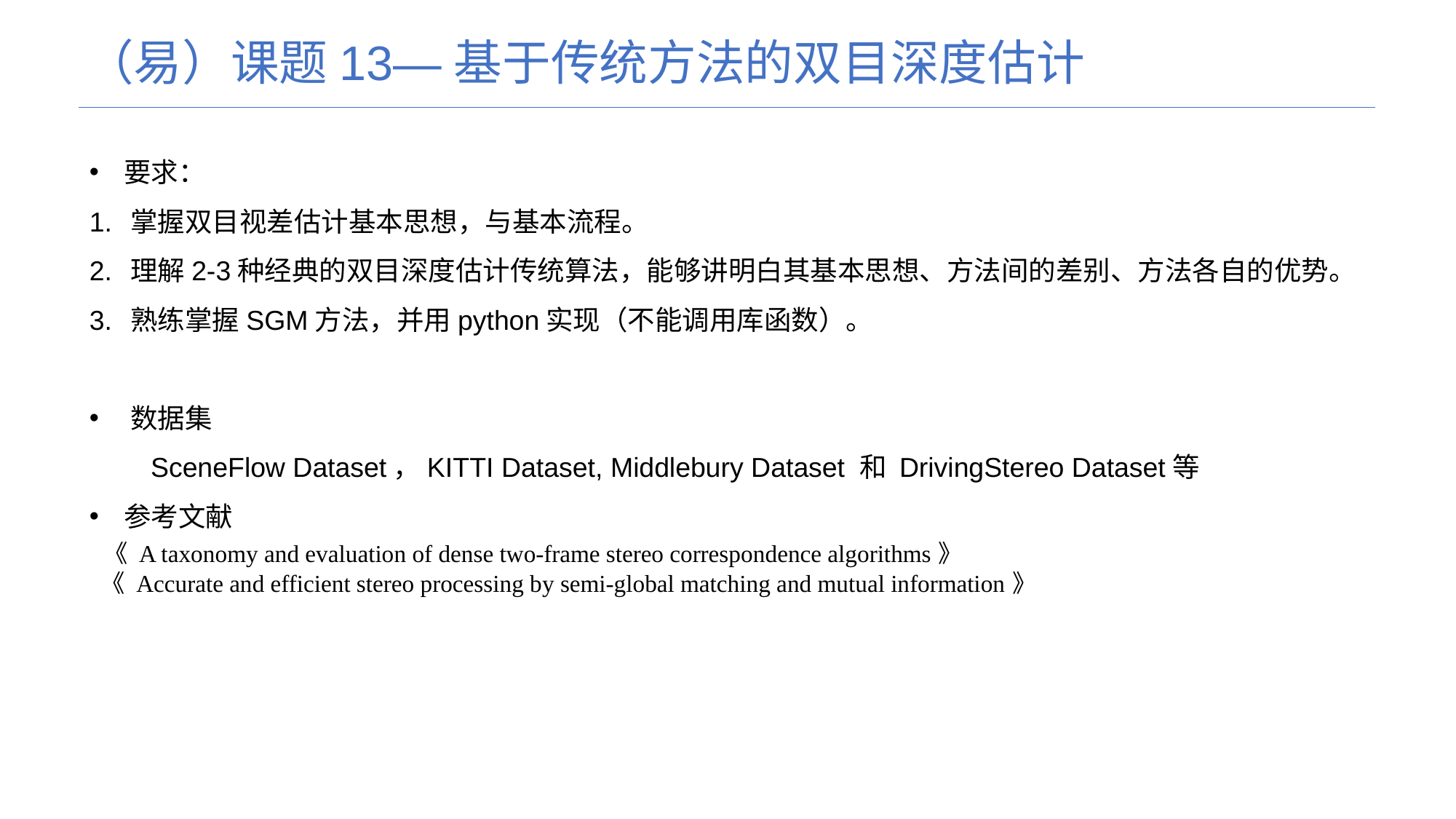

（易）课题13—基于传统方法的双目深度估计
要求：
掌握双目视差估计基本思想，与基本流程。
理解2-3种经典的双目深度估计传统算法，能够讲明白其基本思想、方法间的差别、方法各自的优势。
熟练掌握SGM方法，并用python实现（不能调用库函数）。

数据集
        SceneFlow Dataset，KITTI Dataset, Middlebury Dataset 和 DrivingStereo Dataset等
参考文献
 《 A taxonomy and evaluation of dense two-frame stereo correspondence algorithms》
 《 Accurate and efficient stereo processing by semi-global matching and mutual information》